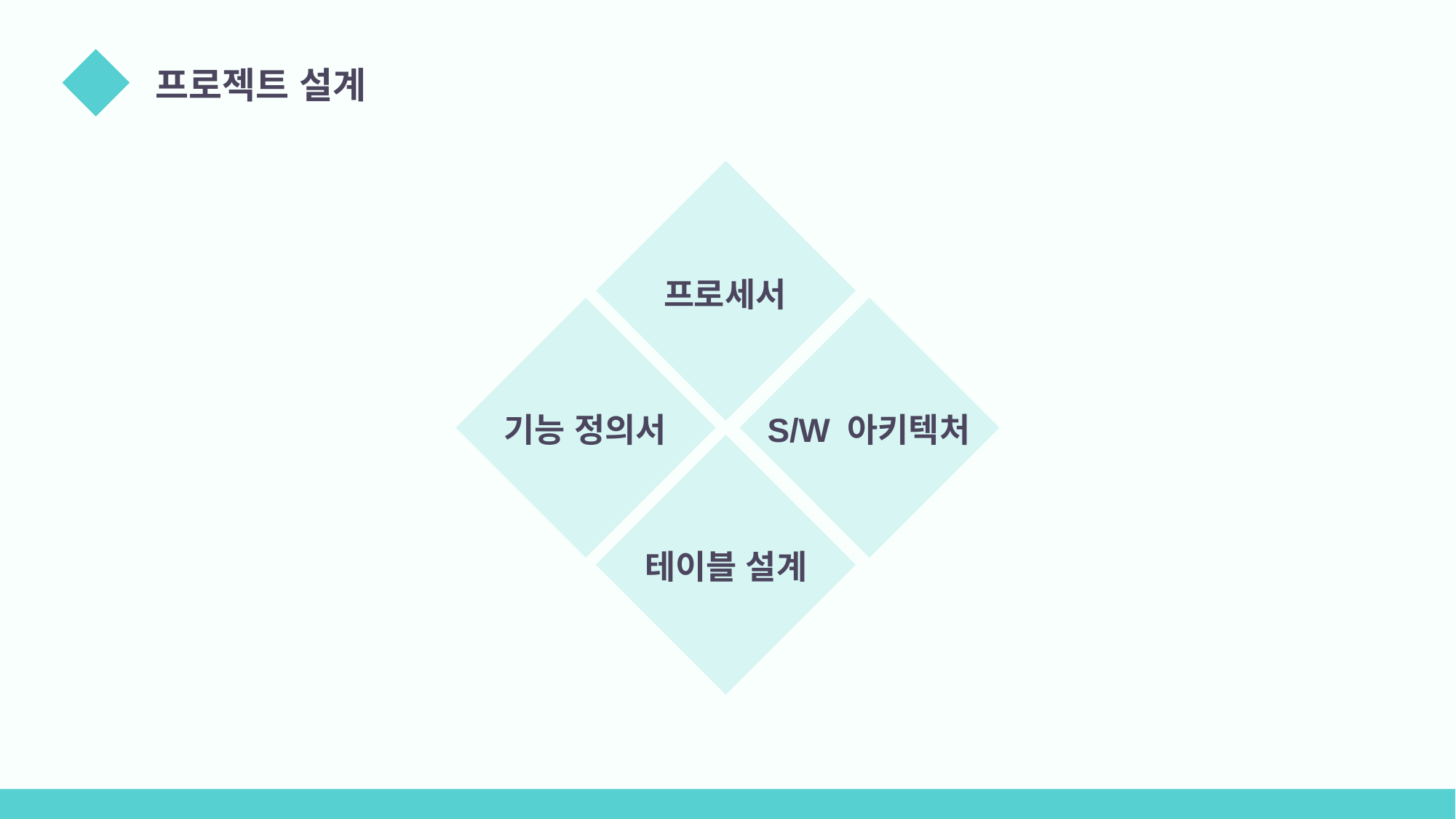

프로젝트 설계

프로세서
기능 정의서
S/W 아키텍처
테이블 설계